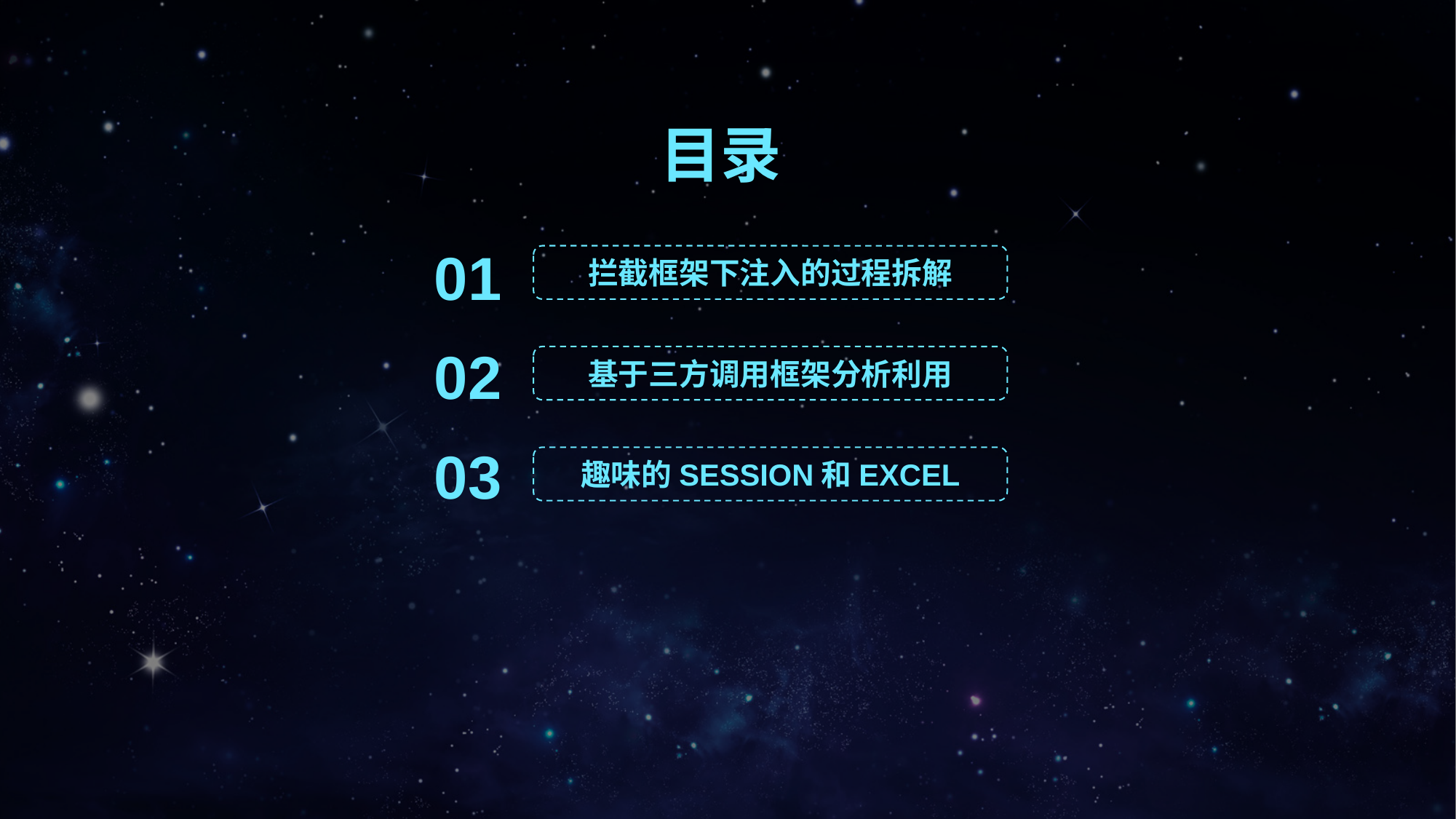

目录
01
拦截框架下注入的过程拆解
02
基于三方调用框架分析利用
03
趣味的SESSION和EXCEL